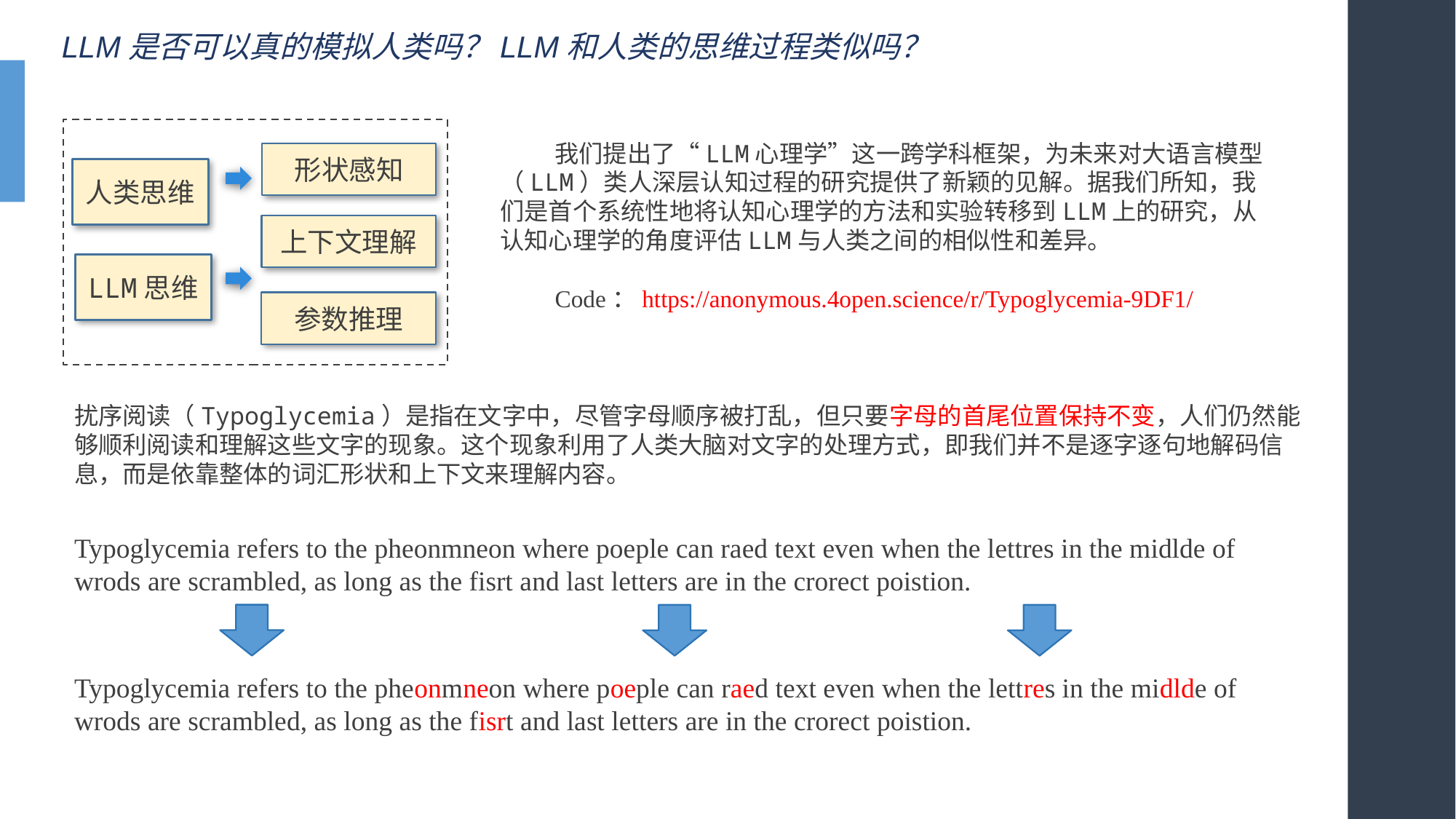

LLM是否可以真的模拟人类吗？LLM和人类的思维过程类似吗？

我们提出了“LLM心理学”这一跨学科框架，为未来对大语言模型（LLM）类人深层认知过程的研究提供了新颖的见解。据我们所知，我们是首个系统性地将认知心理学的方法和实验转移到LLM上的研究，从认知心理学的角度评估LLM与人类之间的相似性和差异。

Code：https://anonymous.4open.science/r/Typoglycemia-9DF1/
形状感知
人类思维

上下文理解
LLM思维

参数推理
扰序阅读（Typoglycemia）是指在文字中，尽管字母顺序被打乱，但只要字母的首尾位置保持不变，人们仍然能够顺利阅读和理解这些文字的现象。这个现象利用了人类大脑对文字的处理方式，即我们并不是逐字逐句地解码信息，而是依靠整体的词汇形状和上下文来理解内容。
Typoglycemia refers to the pheonmneon where poeple can raed text even when the lettres in the midlde of wrods are scrambled, as long as the fisrt and last letters are in the crorect poistion.

Typoglycemia refers to the pheonmneon where poeple can raed text even when the lettres in the midlde of wrods are scrambled, as long as the fisrt and last letters are in the crorect poistion.